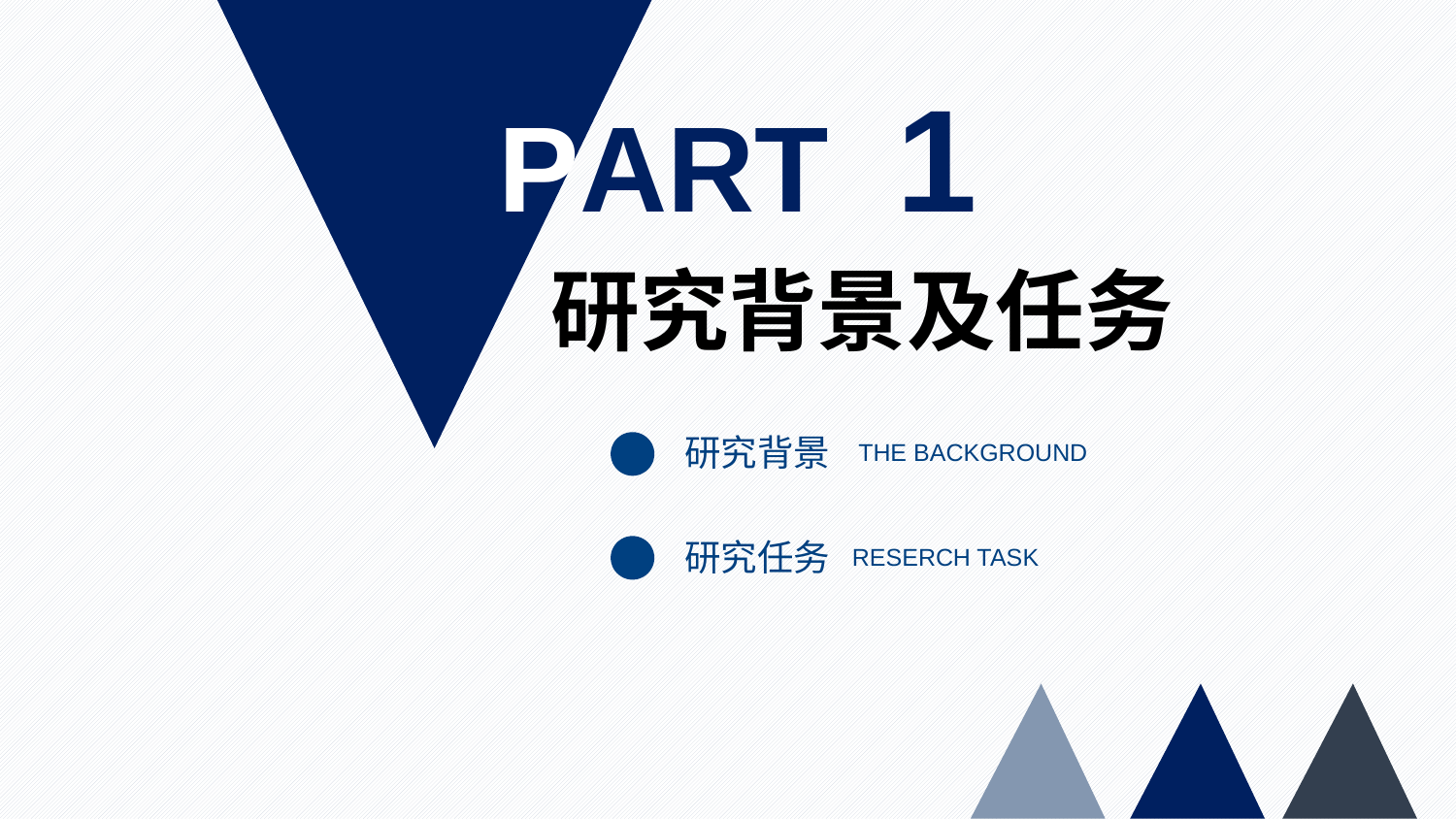

PART  1
研究背景及任务
研究背景
THE BACKGROUND

研究任务
RESERCH TASK